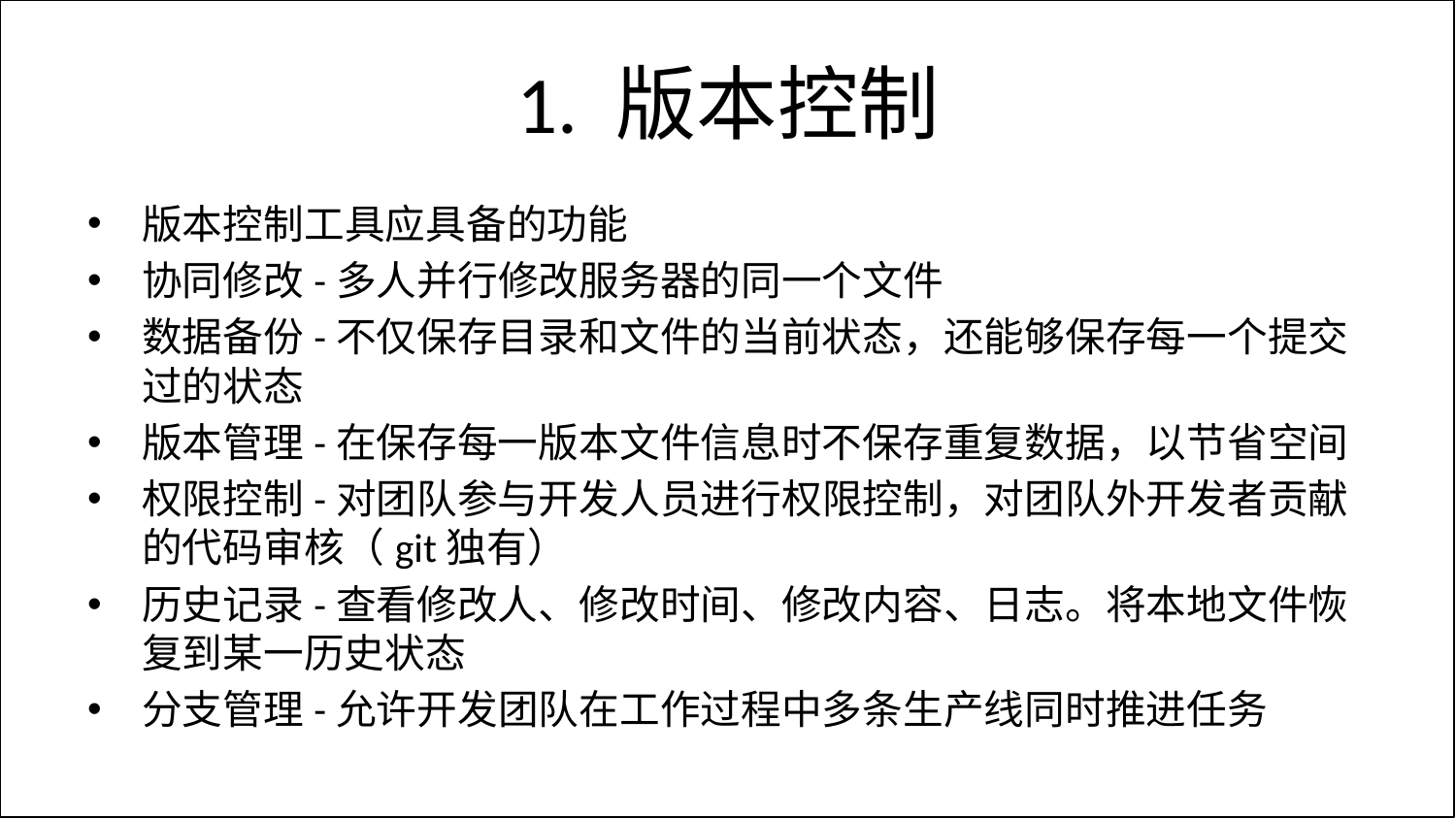

# 1. 版本控制
版本控制工具应具备的功能
协同修改-多人并行修改服务器的同一个文件
数据备份-不仅保存目录和文件的当前状态，还能够保存每一个提交过的状态
版本管理-在保存每一版本文件信息时不保存重复数据，以节省空间
权限控制-对团队参与开发人员进行权限控制，对团队外开发者贡献的代码审核（git独有）
历史记录-查看修改人、修改时间、修改内容、日志。将本地文件恢复到某一历史状态
分支管理-允许开发团队在工作过程中多条生产线同时推进任务